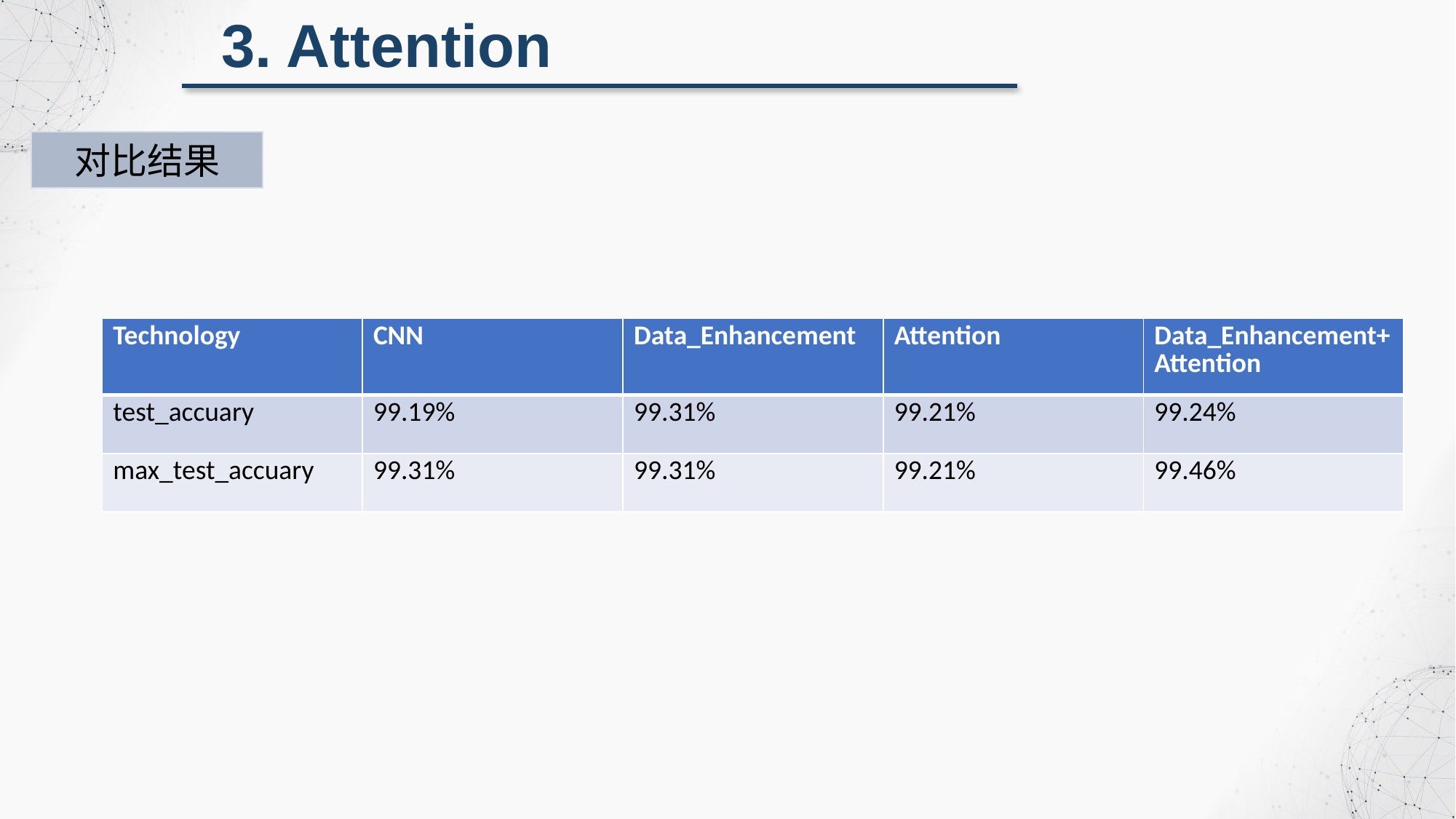

3. Attention
对比结果
| Technology | CNN | Data\_Enhancement | Attention | Data\_Enhancement+Attention |
| --- | --- | --- | --- | --- |
| test\_accuary | 99.19% | 99.31% | 99.21% | 99.24% |
| max\_test\_accuary | 99.31% | 99.31% | 99.21% | 99.46% |